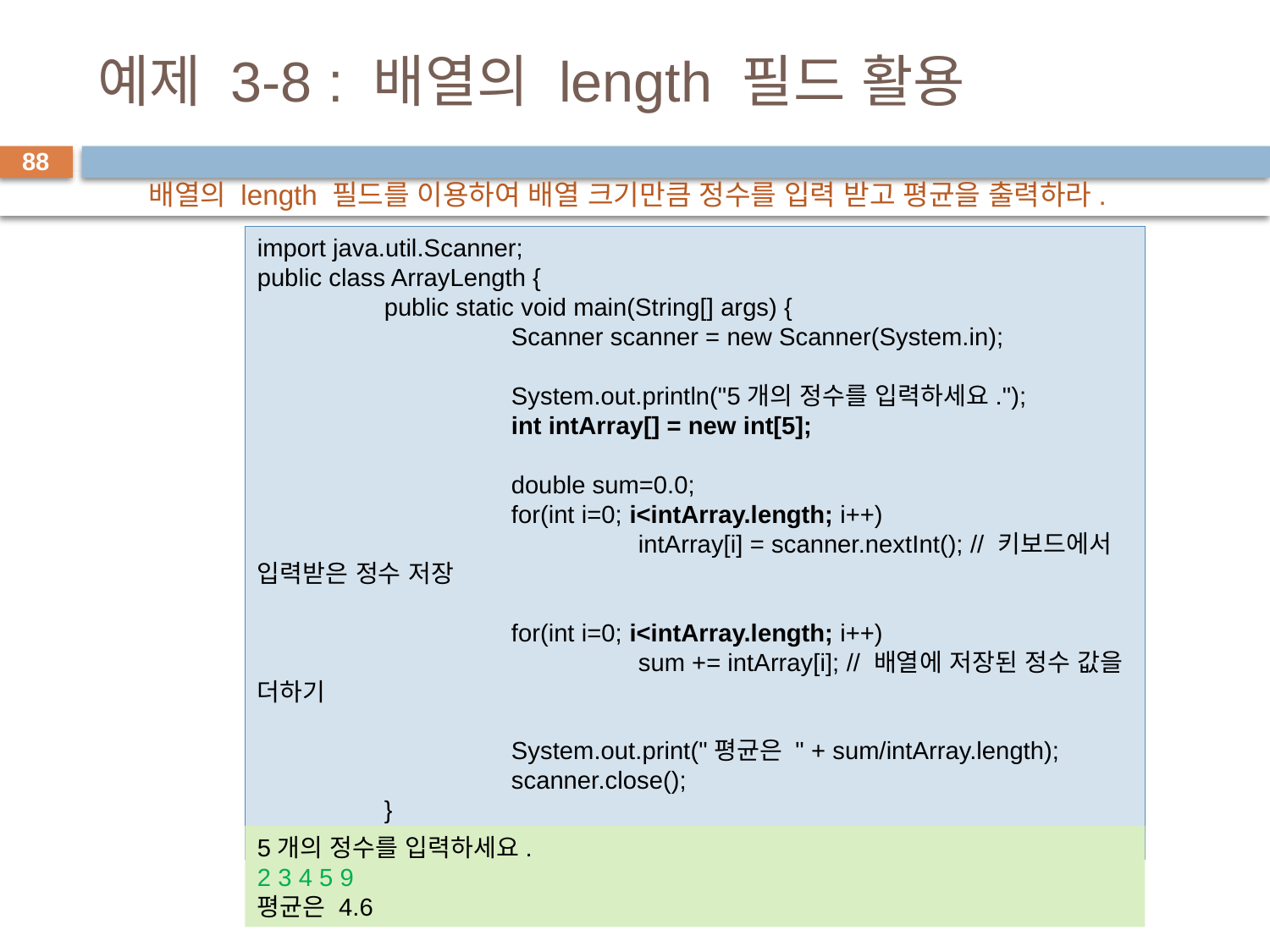

# 예제 3-8 : 배열의 length 필드 활용
88
배열의 length 필드를 이용하여 배열 크기만큼 정수를 입력 받고 평균을 출력하라.
import java.util.Scanner;
public class ArrayLength {
	public static void main(String[] args) {
		Scanner scanner = new Scanner(System.in);

		System.out.println("5개의 정수를 입력하세요.");
		int intArray[] = new int[5];

		double sum=0.0;
		for(int i=0; i<intArray.length; i++)
			intArray[i] = scanner.nextInt(); // 키보드에서 입력받은 정수 저장

		for(int i=0; i<intArray.length; i++)
			sum += intArray[i]; // 배열에 저장된 정수 값을 더하기

		System.out.print("평균은 " + sum/intArray.length);
		scanner.close();
	}
}
5개의 정수를 입력하세요.
2 3 4 5 9
평균은 4.6